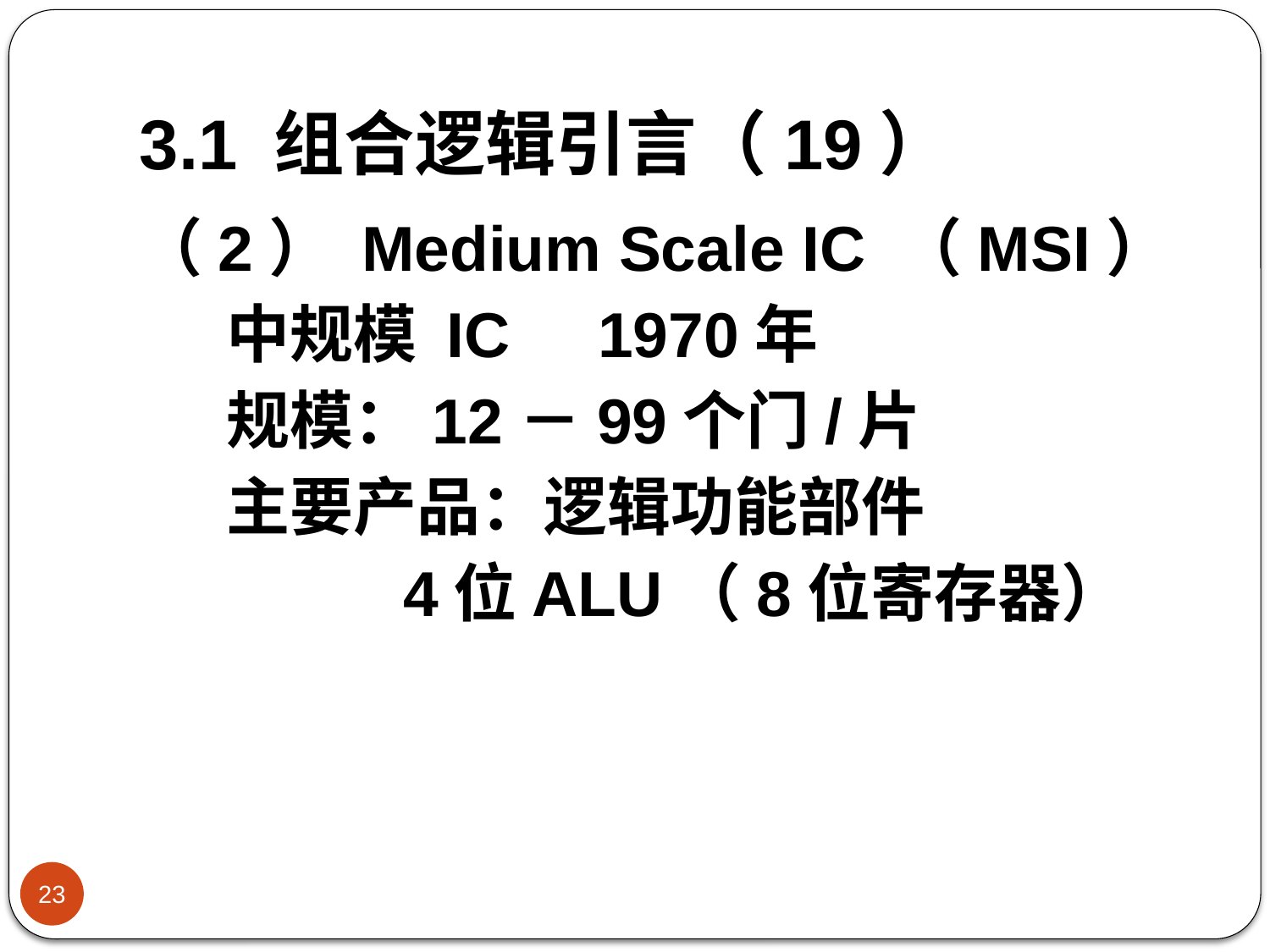

# 3.1 组合逻辑引言（19）
（2） Medium Scale IC （MSI）
     中规模 IC     1970年
     规模：12－99个门/片
     主要产品：逻辑功能部件
               4位ALU（8位寄存器）

23